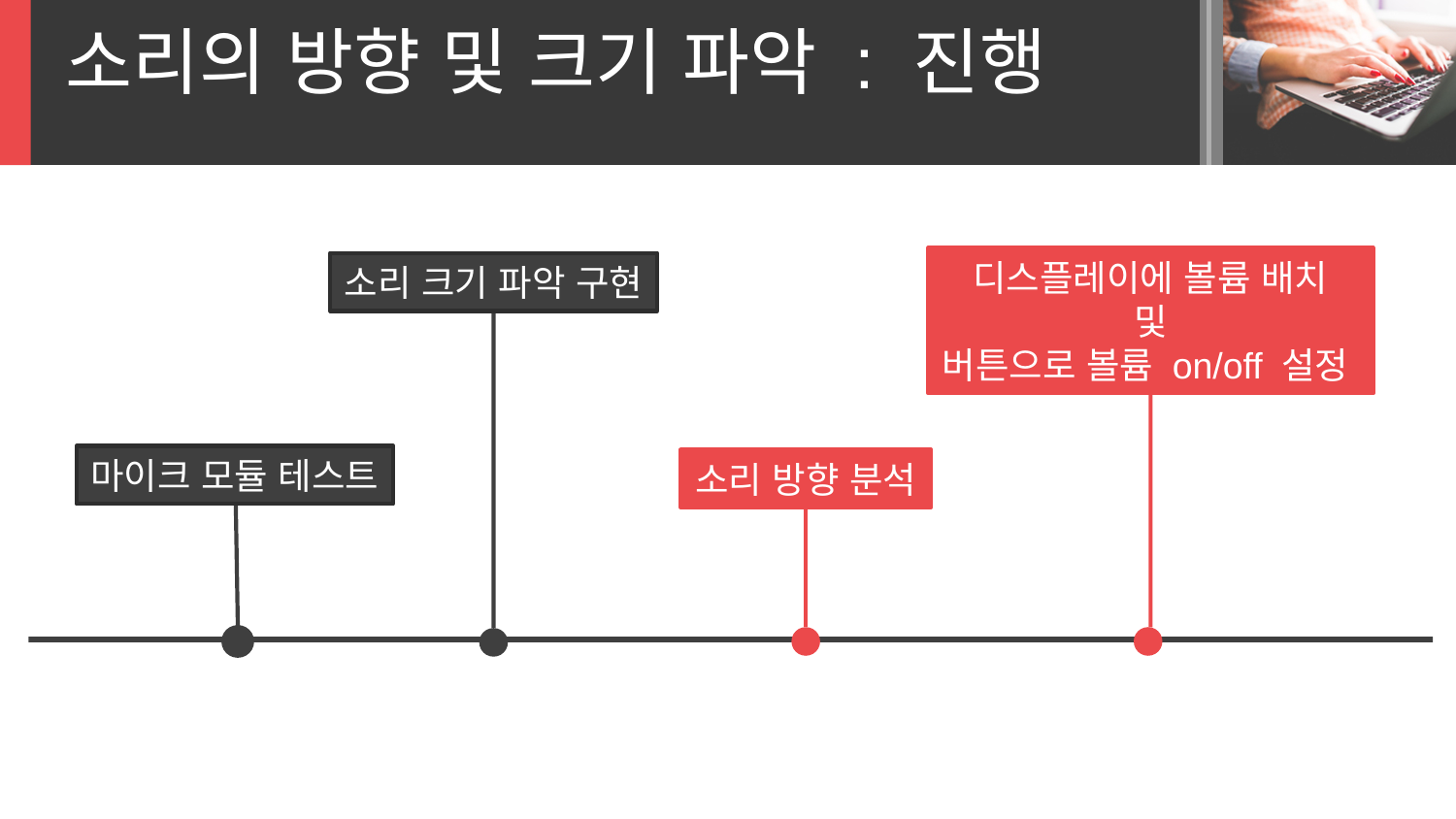

소리의 방향 및 크기 파악 : 진행
디스플레이에 볼륨 배치
및
버튼으로 볼륨 on/off 설정
소리 크기 파악 구현
마이크 모듈 테스트
소리 방향 분석